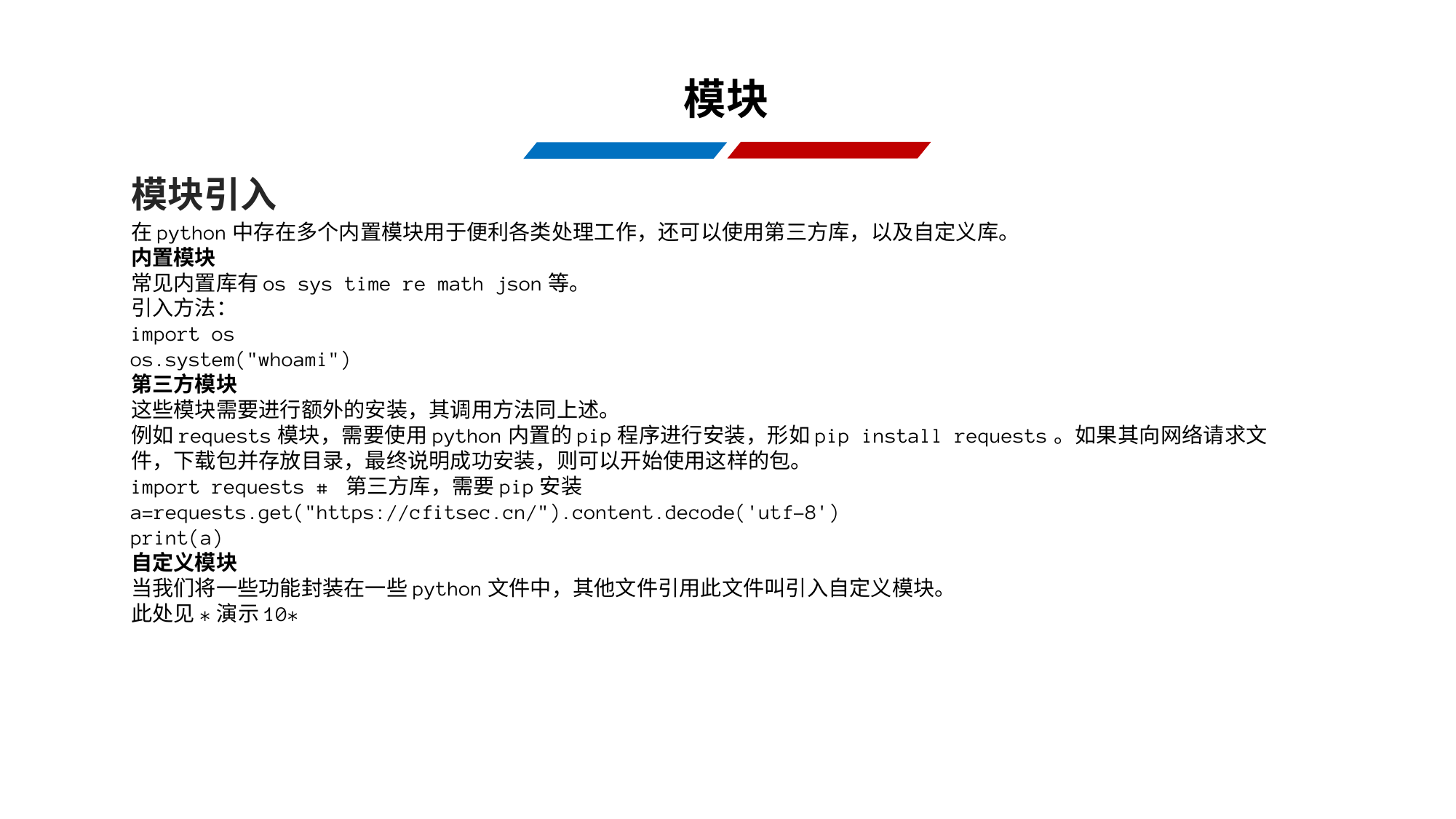

模块

模块引入
在python中存在多个内置模块用于便利各类处理工作，还可以使用第三方库，以及自定义库。
内置模块
常见内置库有os sys time re math json等。
引入方法：
import os
os.system("whoami")
第三方模块
这些模块需要进行额外的安装，其调用方法同上述。
例如requests模块，需要使用python内置的pip程序进行安装，形如pip install requests。如果其向网络请求文件，下载包并存放目录，最终说明成功安装，则可以开始使用这样的包。
import requests # 第三方库，需要pip安装
a=requests.get("https://cfitsec.cn/").content.decode('utf-8')
print(a)
自定义模块
当我们将一些功能封装在一些python文件中，其他文件引用此文件叫引入自定义模块。
此处见*演示10*